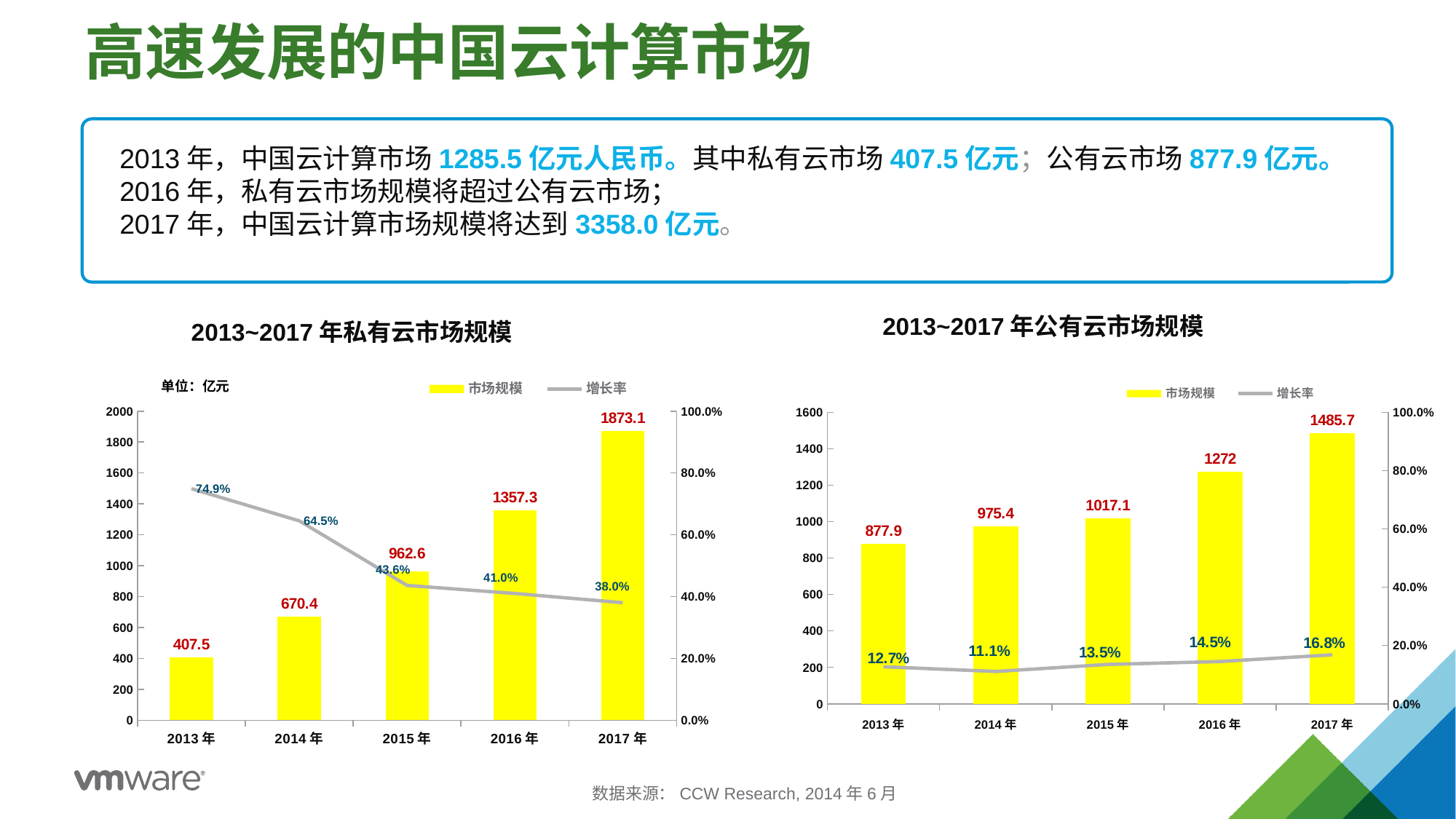

# 高速发展的中国云计算市场

2013年，中国云计算市场1285.5亿元人民币。其中私有云市场407.5亿元；公有云市场877.9亿元。
2016年，私有云市场规模将超过公有云市场；
2017年，中国云计算市场规模将达到3358.0亿元。
2013~2017年公有云市场规模
2013~2017年私有云市场规模

### Chart

| Category | 市场规模 | 增长率 |
|---|---|---|
| 2013年 | 407.5 | 0.749 |
| 2014年 | 670.4 | 0.645 |
| 2015年 | 962.6 | 0.436 |
| 2016年 | 1357.3 | 0.41 |
| 2017年 | 1873.1 | 0.38 |

### Chart

| Category | 市场规模 | 增长率 |
|---|---|---|
| 2013年 | 877.9 | 0.127 |
| 2014年 | 975.4 | 0.111 |
| 2015年 | 1017.1 | 0.135 |
| 2016年 | 1272.0 | 0.145 |
| 2017年 | 1485.7 | 0.168 |
18
数据来源：CCW Research, 2014年6月